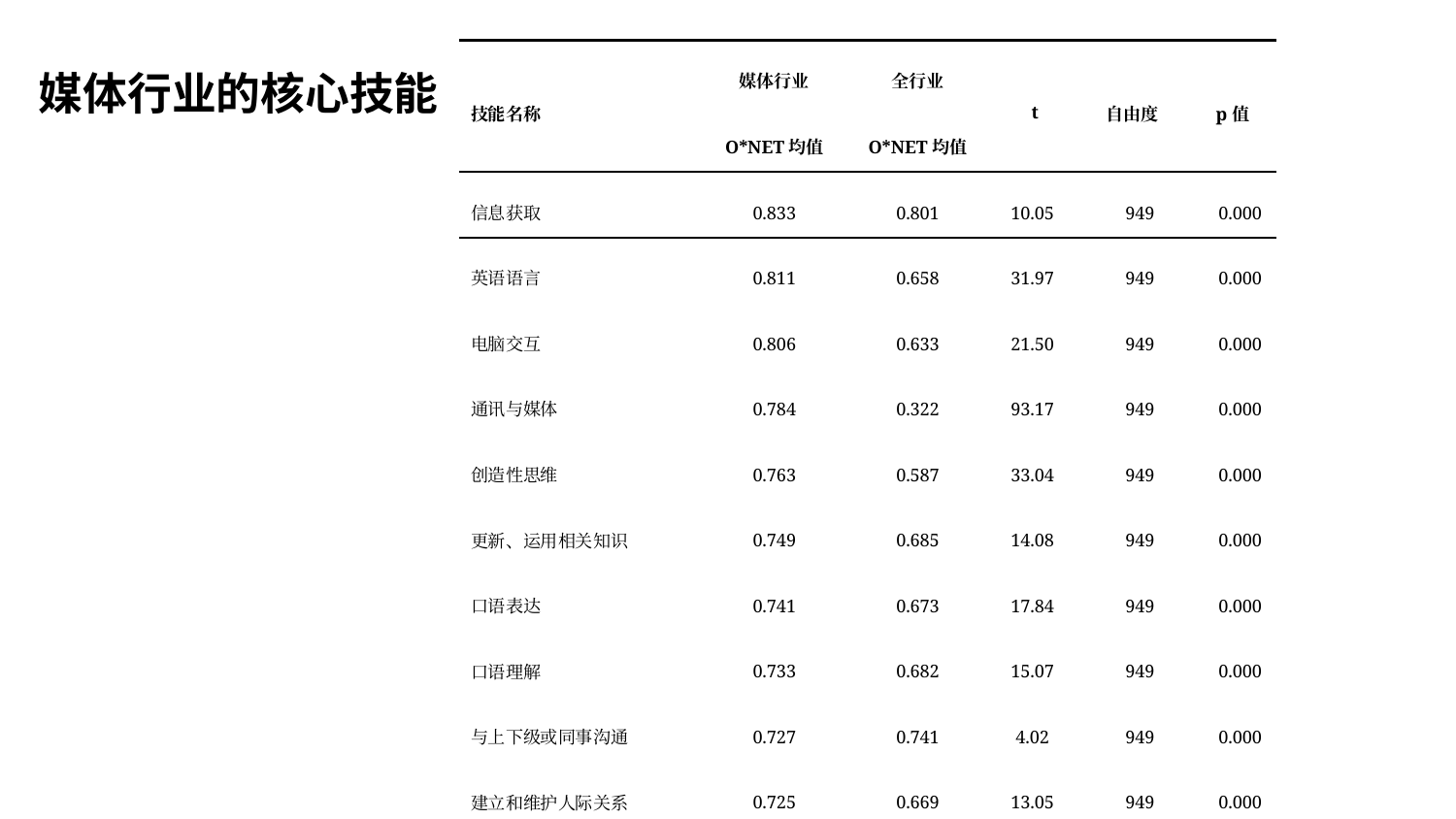

媒体行业的核心技能
| 技能名称 | 媒体行业 O\*NET均值 | 全行业 O\*NET均值 | t | 自由度 | p值 |
| --- | --- | --- | --- | --- | --- |
| 信息获取 | 0.833 | 0.801 | 10.05 | 949 | 0.000 |
| 英语语言 | 0.811 | 0.658 | 31.97 | 949 | 0.000 |
| 电脑交互 | 0.806 | 0.633 | 21.50 | 949 | 0.000 |
| 通讯与媒体 | 0.784 | 0.322 | 93.17 | 949 | 0.000 |
| 创造性思维 | 0.763 | 0.587 | 33.04 | 949 | 0.000 |
| 更新、运用相关知识 | 0.749 | 0.685 | 14.08 | 949 | 0.000 |
| 口语表达 | 0.741 | 0.673 | 17.84 | 949 | 0.000 |
| 口语理解 | 0.733 | 0.682 | 15.07 | 949 | 0.000 |
| 与上下级或同事沟通 | 0.727 | 0.741 | 4.02 | 949 | 0.000 |
| 建立和维护人际关系 | 0.725 | 0.669 | 13.05 | 949 | 0.000 |